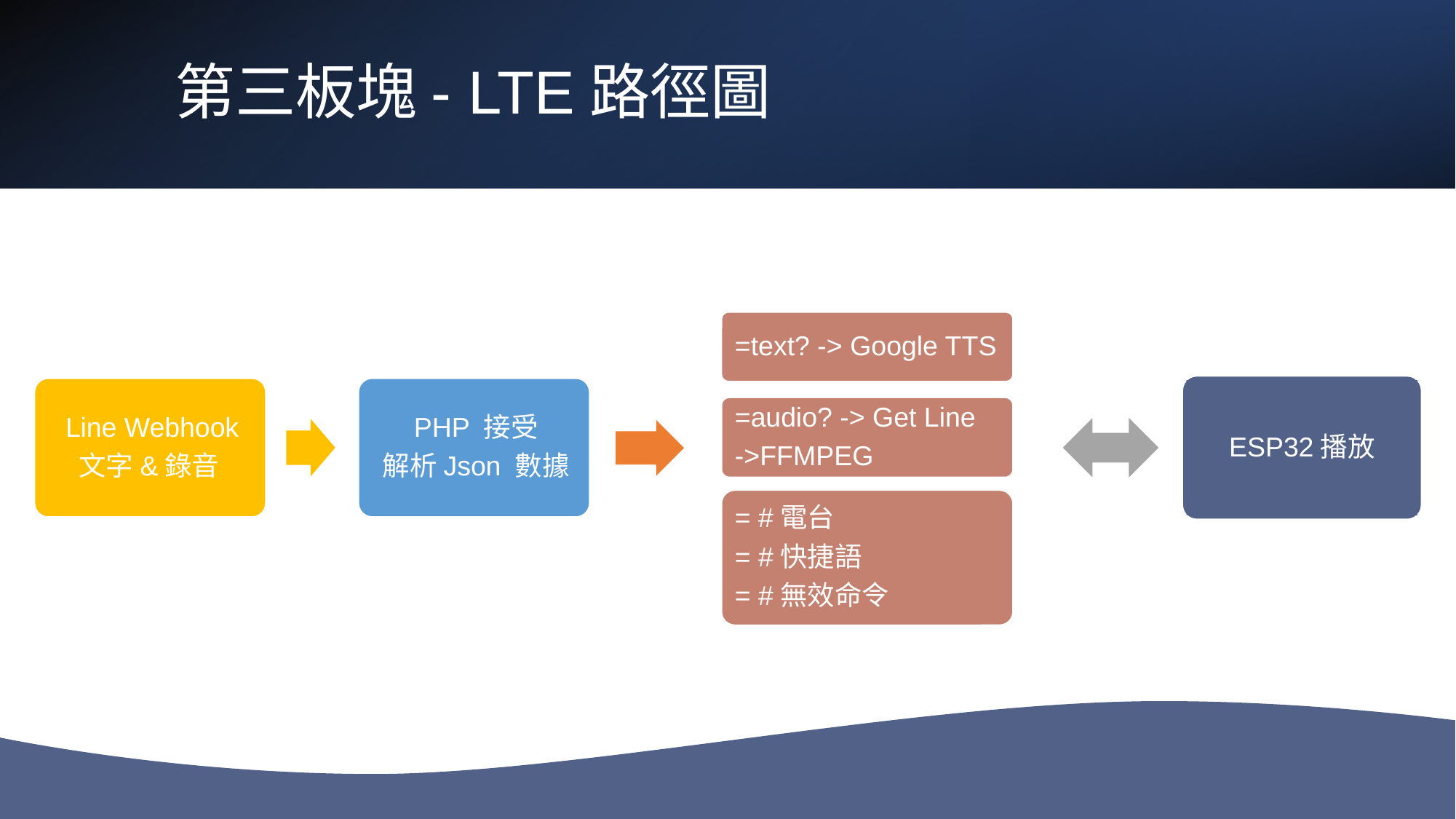

# 第三板塊- LTE路徑圖

=text? -> Google TTS
Line Webhook
文字&錄音

PHP 接受
解析Json 數據

ESP32播放

=audio? -> Get Line
->FFMPEG

= #電台
= #快捷語
= #無效命令